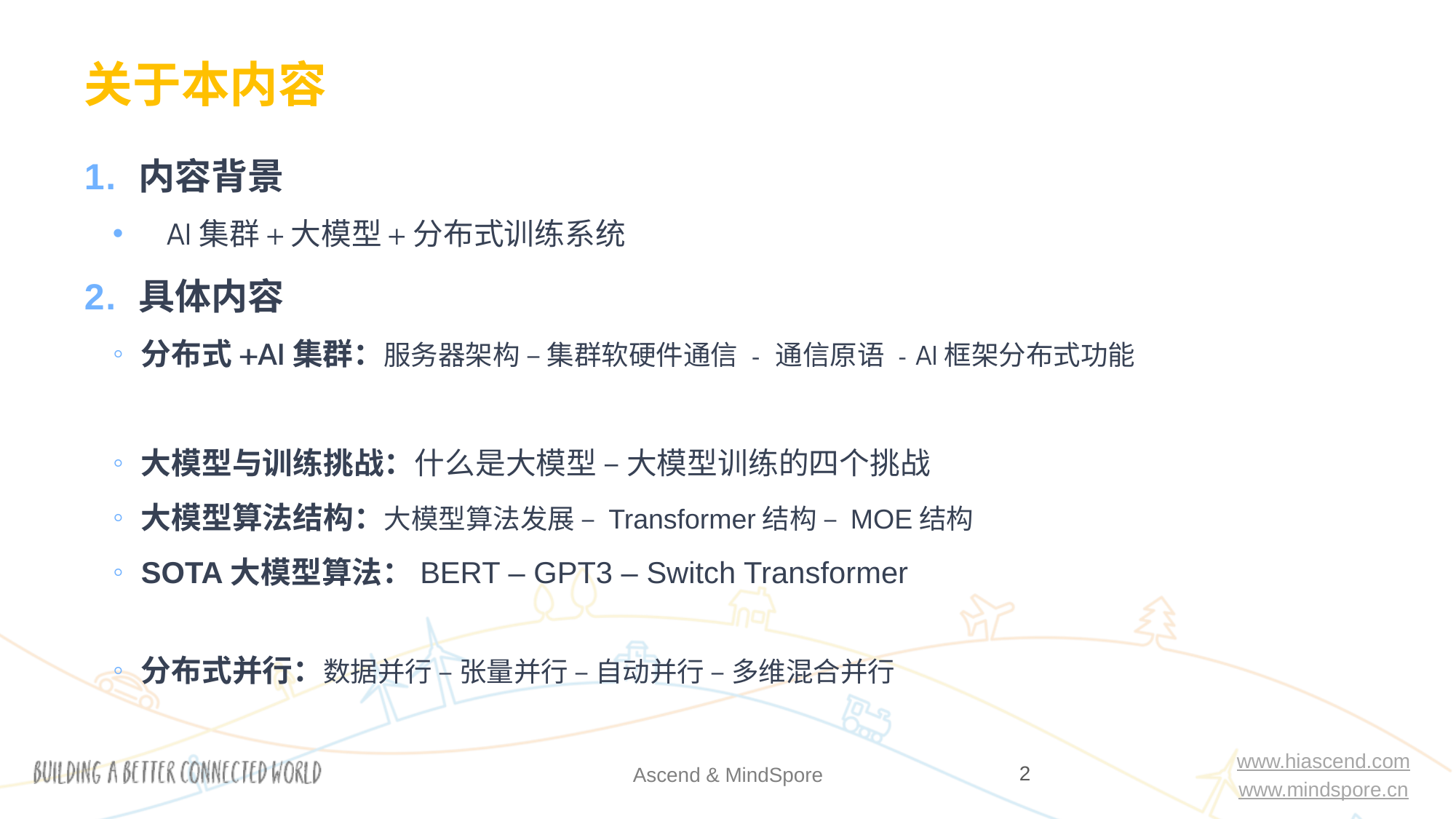

关于本内容
内容背景
AI集群+大模型+分布式训练系统
具体内容
分布式+AI集群：服务器架构 – 集群软硬件通信 - 通信原语 - AI框架分布式功能

大模型与训练挑战：什么是大模型 – 大模型训练的四个挑战
大模型算法结构：大模型算法发展 – Transformer结构 – MOE结构
SOTA大模型算法：BERT – GPT3 – Switch Transformer

分布式并行：数据并行 – 张量并行 – 自动并行 – 多维混合并行